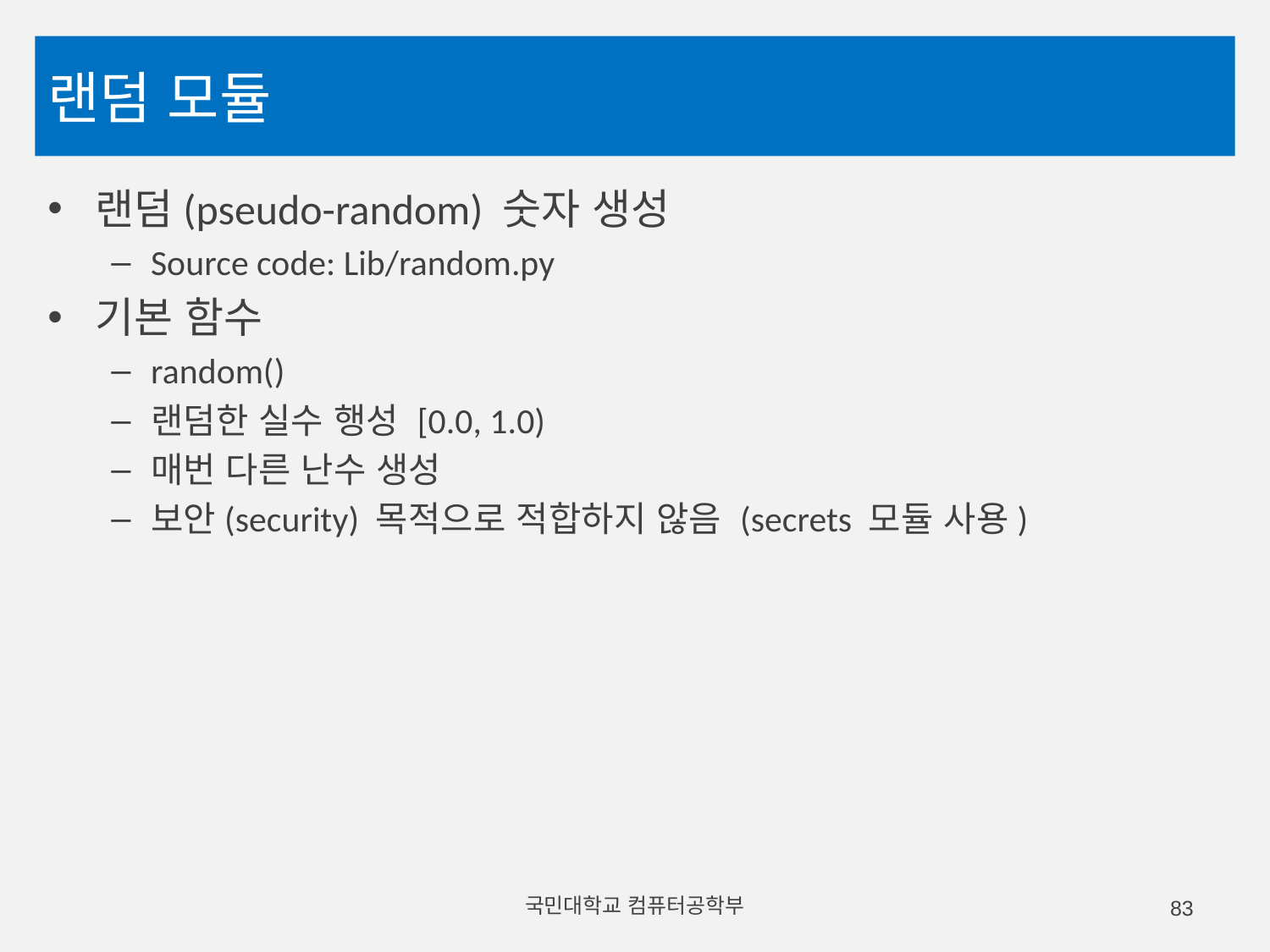

# 랜덤 모듈
랜덤(pseudo-random) 숫자 생성
Source code: Lib/random.py
기본 함수
random()
랜덤한 실수 행성 [0.0, 1.0)
매번 다른 난수 생성
보안(security) 목적으로 적합하지 않음 (secrets 모듈 사용)

국민대학교 컴퓨터공학부
83